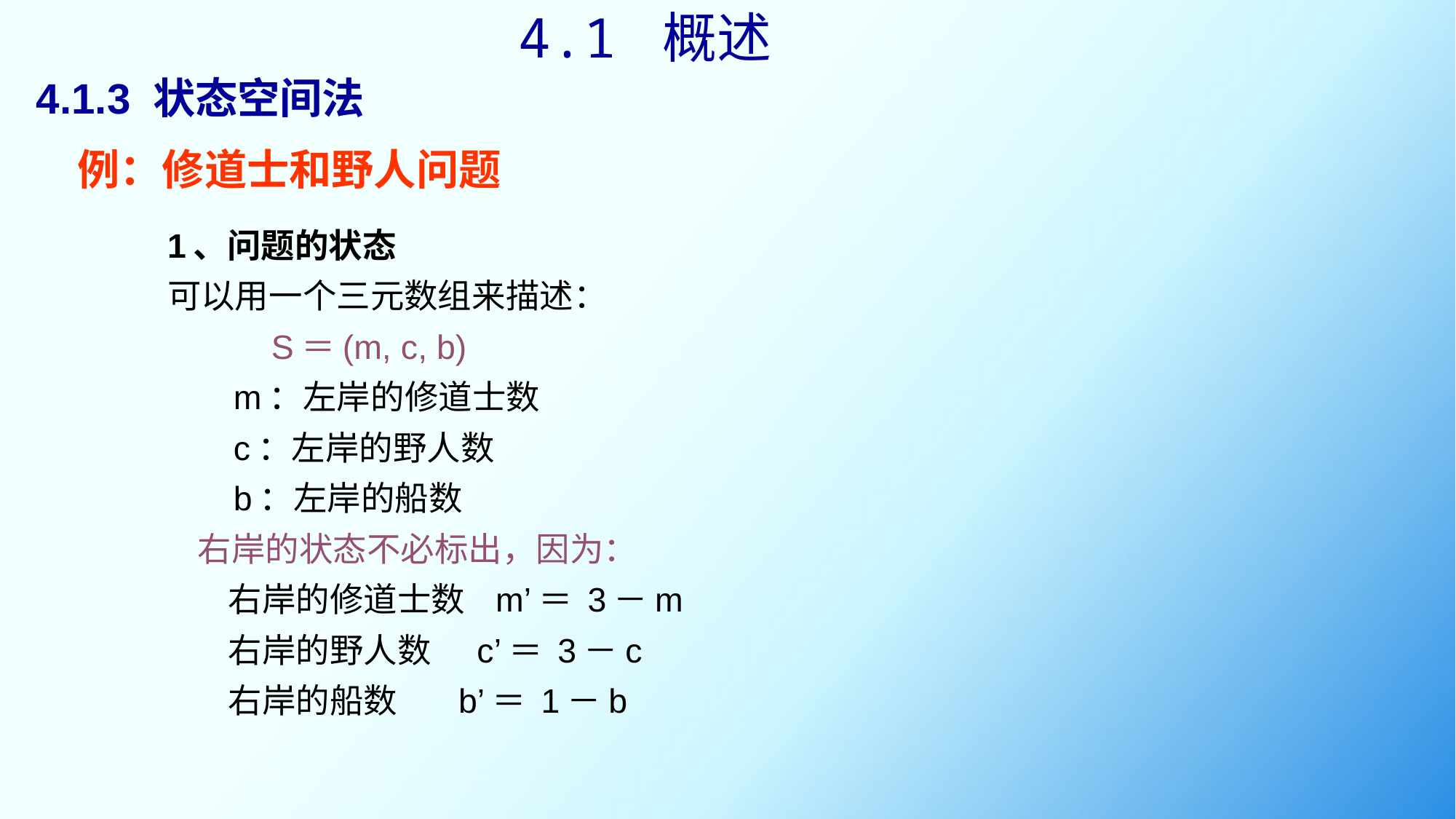

4.1 概述
# 4.1.3 状态空间法
例：修道士和野人问题
1、问题的状态
可以用一个三元数组来描述：
           S＝(m, c, b)
       m：左岸的修道士数
       c：左岸的野人数
       b：左岸的船数
   右岸的状态不必标出，因为：
       右岸的修道士数   m’＝ 3－m
       右岸的野人数     c’＝ 3－c
       右岸的船数       b’＝ 1－b